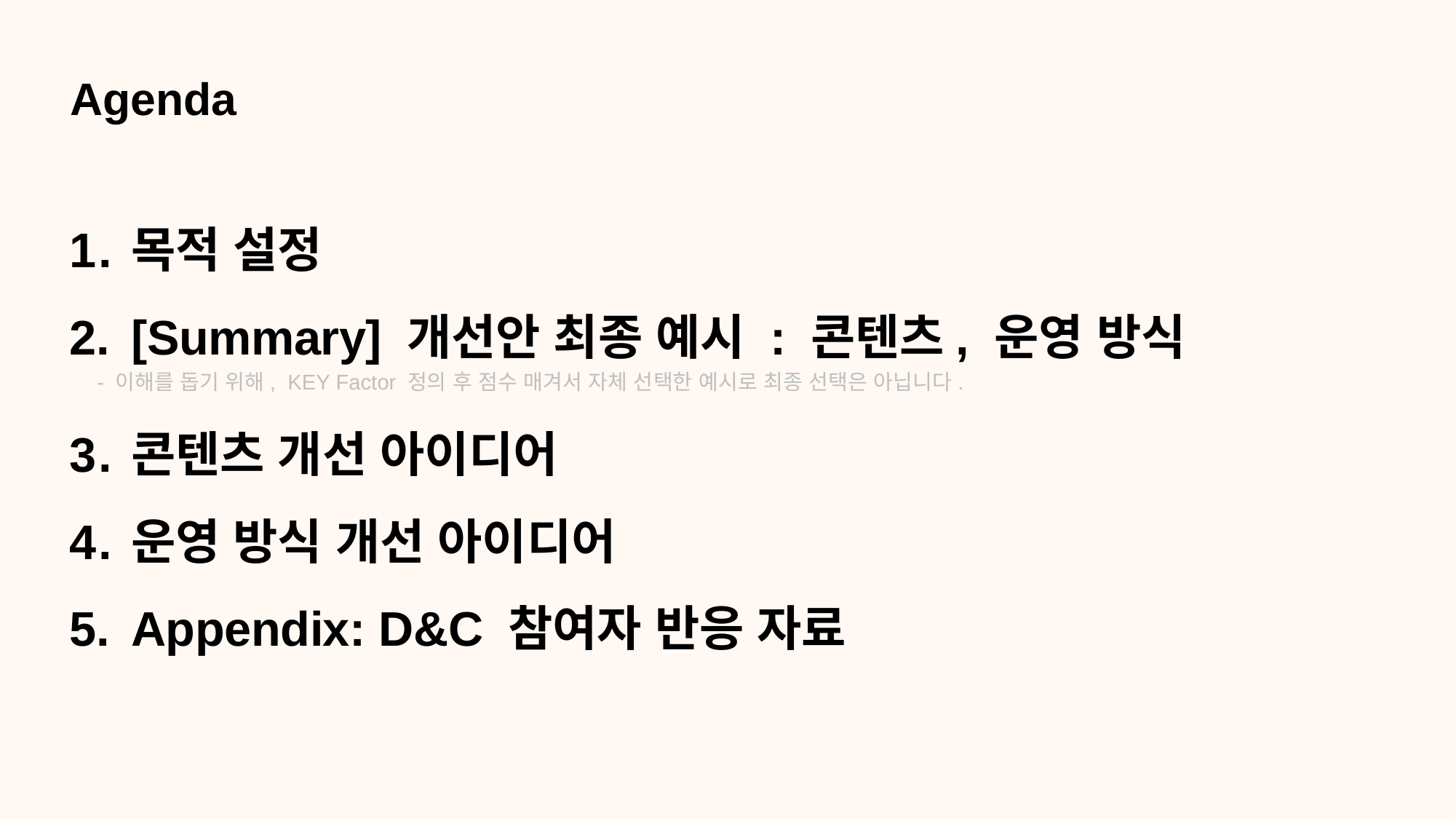

# Agenda
목적 설정
[Summary] 개선안 최종 예시 : 콘텐츠, 운영 방식
- 이해를 돕기 위해,  KEY Factor 정의 후 점수 매겨서 자체 선택한 예시로 최종 선택은 아닙니다.
콘텐츠 개선 아이디어
운영 방식 개선 아이디어
Appendix: D&C 참여자 반응 자료